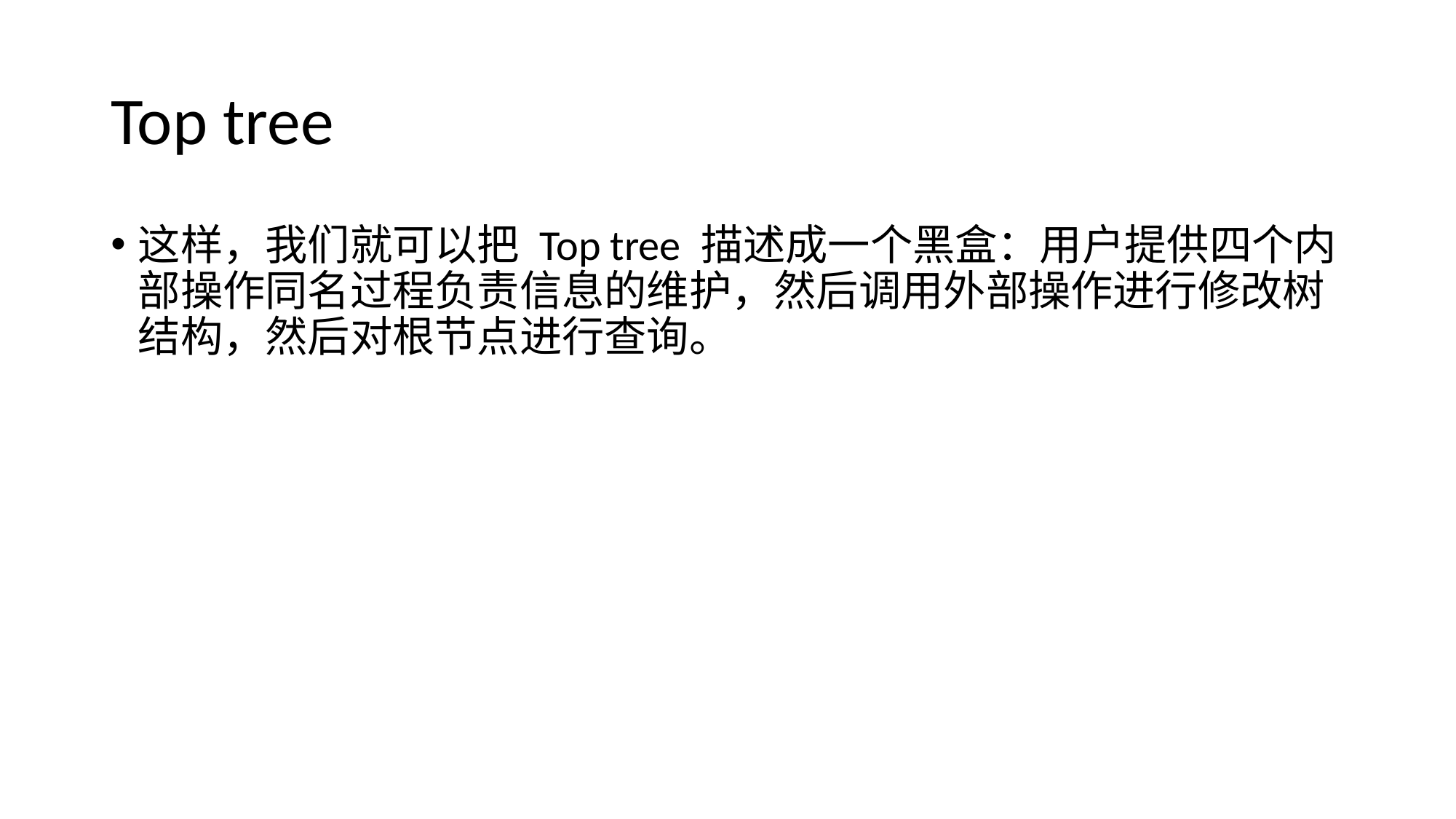

# Top tree
这样，我们就可以把 Top tree 描述成一个黑盒：用户提供四个内部操作同名过程负责信息的维护，然后调用外部操作进行修改树结构，然后对根节点进行查询。